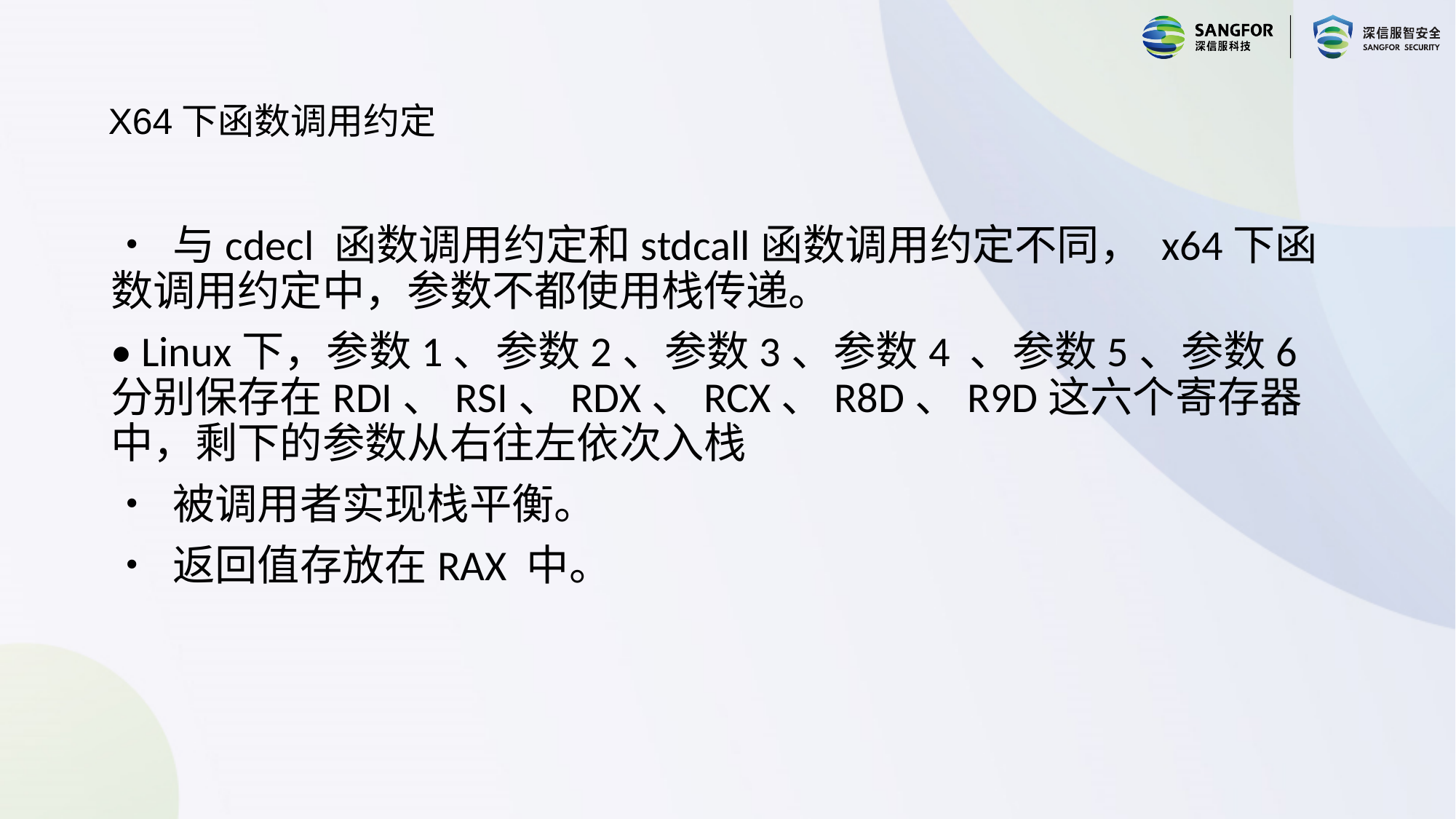

# X64下函数调用约定
• 与cdecl 函数调用约定和stdcall函数调用约定不同， x64下函数调用约定中，参数不都使用栈传递。
• Linux下，参数1、参数2、参数3、参数4 、参数5、参数6分别保存在RDI、RSI、RDX、RCX、R8D、R9D这六个寄存器中，剩下的参数从右往左依次入栈
• 被调用者实现栈平衡。
• 返回值存放在RAX 中。